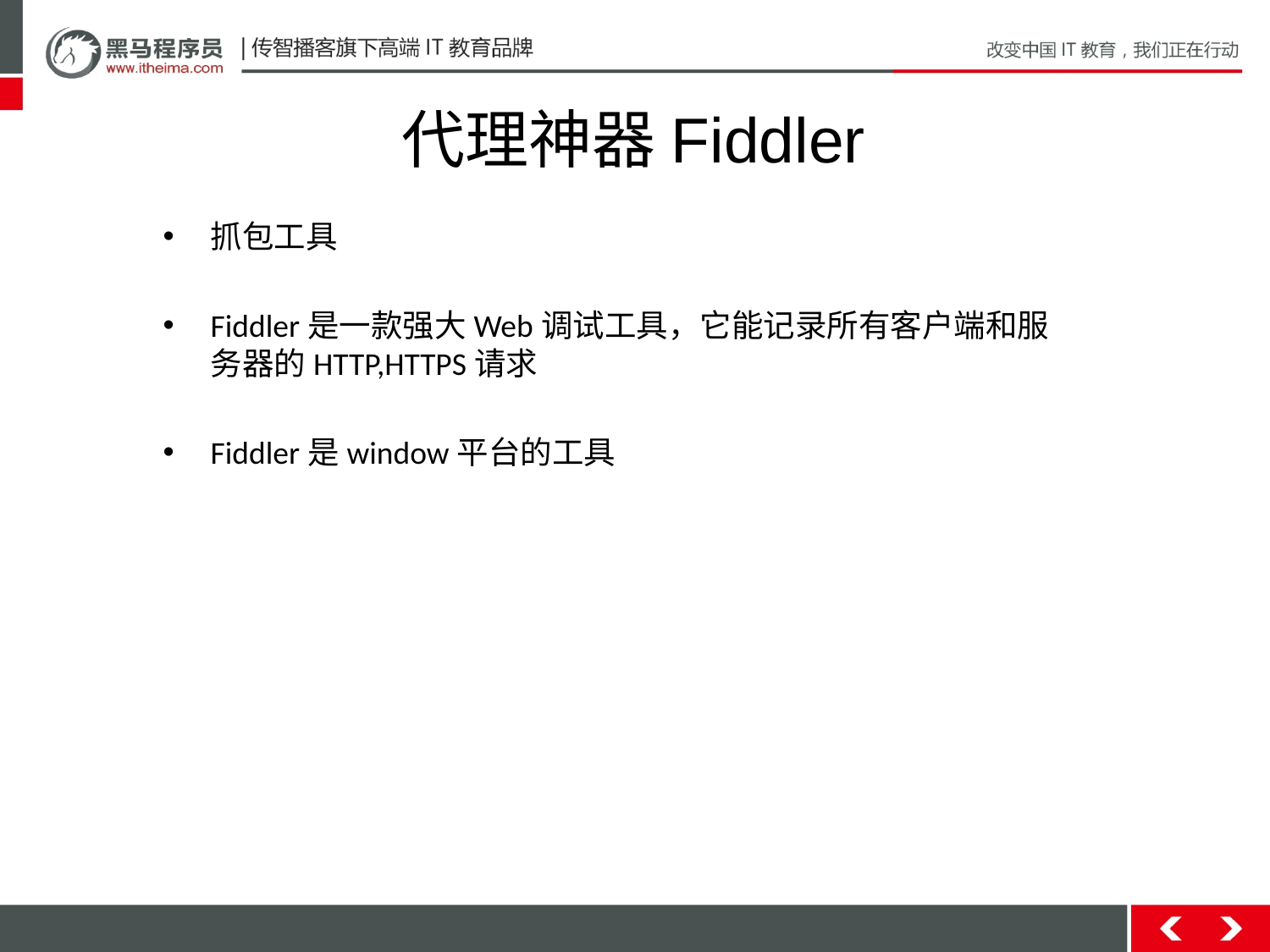

# 代理神器Fiddler
抓包工具

Fiddler是一款强大Web调试工具，它能记录所有客户端和服务器的HTTP,HTTPS请求

Fiddler是window平台的工具